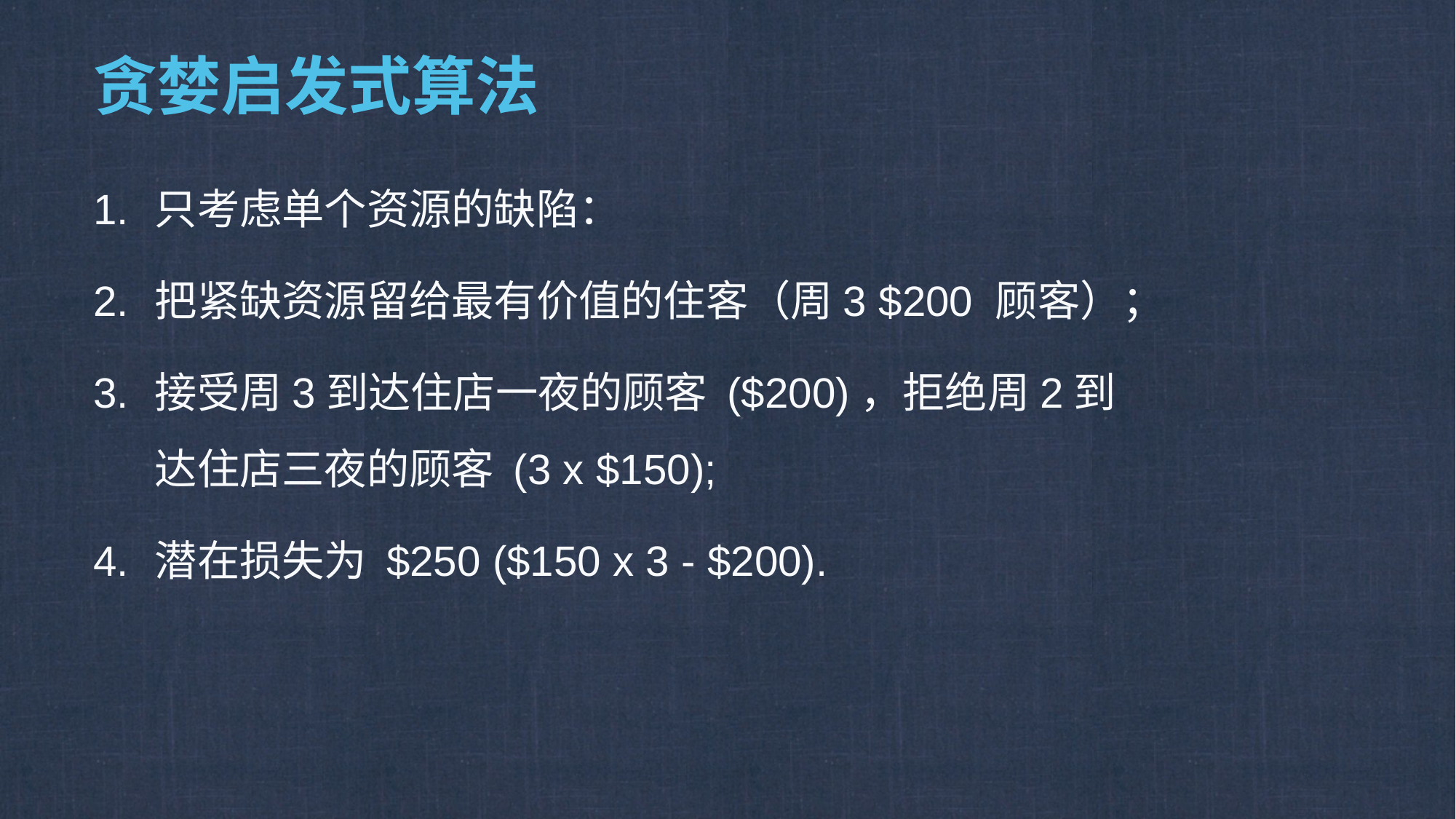

# 贪婪启发式算法
只考虑单个资源的缺陷：
把紧缺资源留给最有价值的住客（周3 $200 顾客）；
接受周3到达住店一夜的顾客 ($200)，拒绝周2到达住店三夜的顾客 (3 x $150);
潜在损失为 $250 ($150 x 3 - $200).